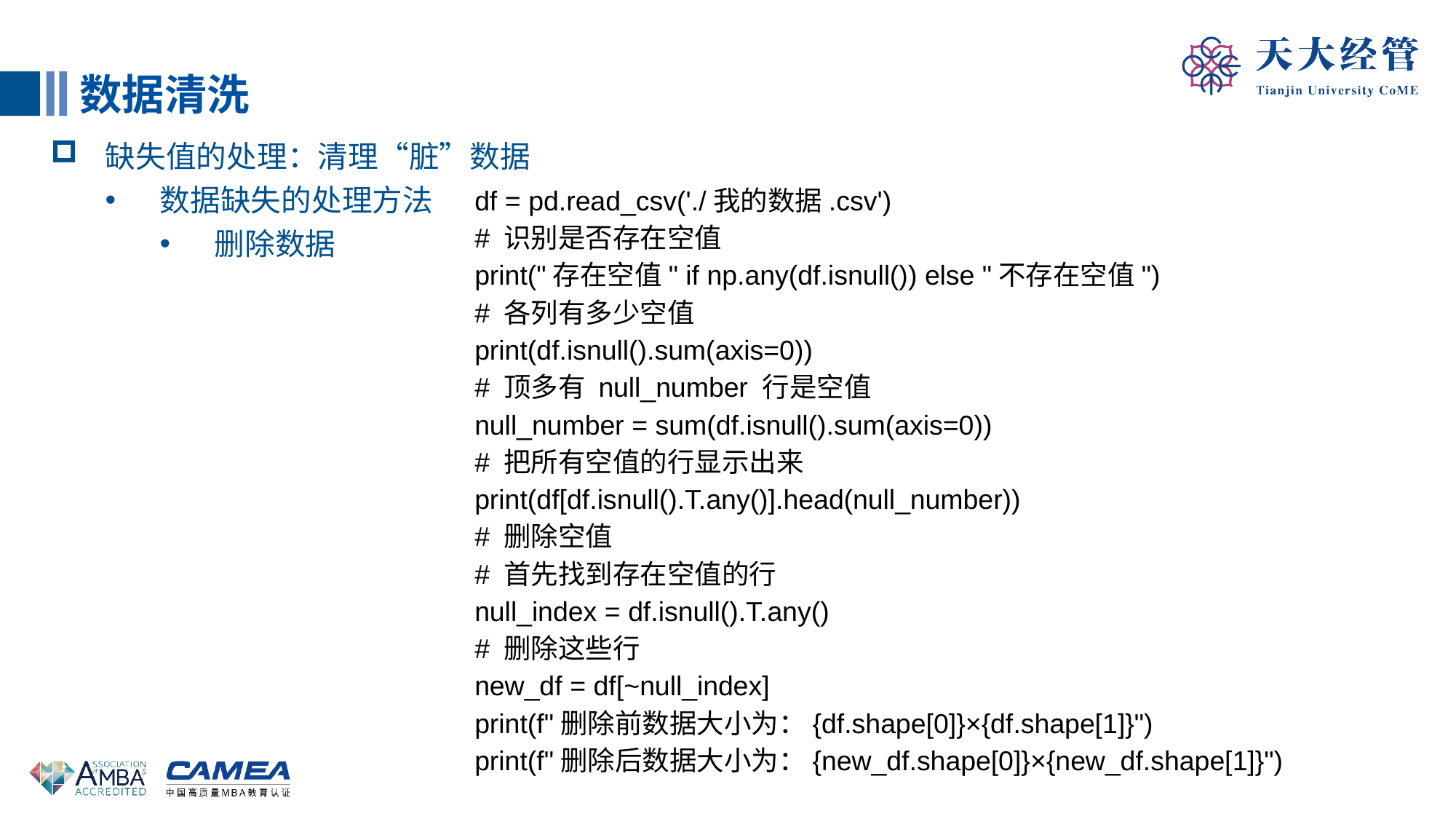

数据清洗

缺失值的处理：清理“脏”数据
数据缺失的处理方法
删除数据
df = pd.read_csv('./我的数据.csv')
# 识别是否存在空值
print("存在空值" if np.any(df.isnull()) else "不存在空值")
# 各列有多少空值
print(df.isnull().sum(axis=0))
# 顶多有 null_number 行是空值
null_number = sum(df.isnull().sum(axis=0))
# 把所有空值的行显示出来
print(df[df.isnull().T.any()].head(null_number))
# 删除空值
# 首先找到存在空值的行
null_index = df.isnull().T.any()
# 删除这些行
new_df = df[~null_index]
print(f"删除前数据大小为：{df.shape[0]}×{df.shape[1]}")
print(f"删除后数据大小为：{new_df.shape[0]}×{new_df.shape[1]}")